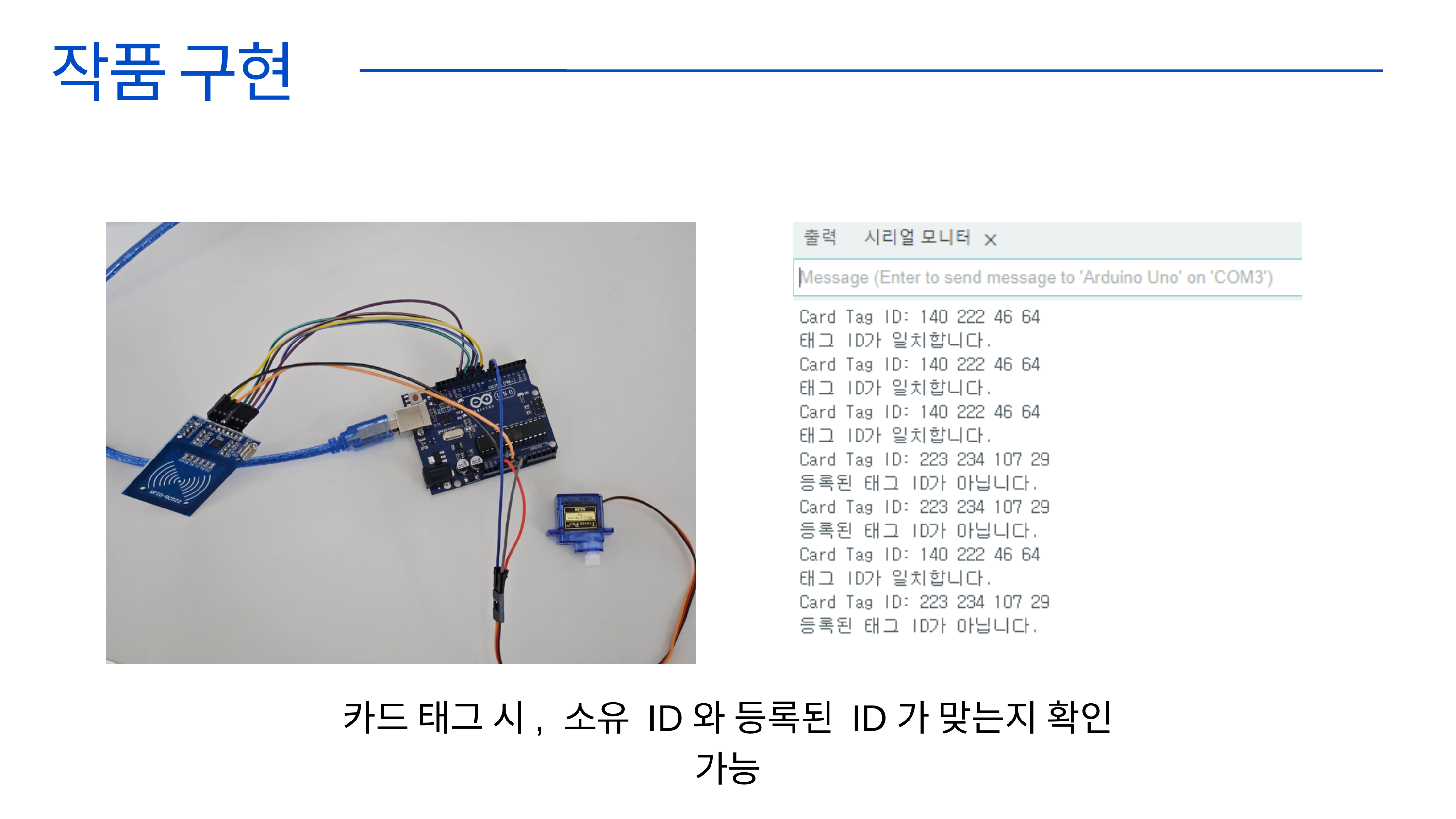

작품 구현

카드 태그 시, 소유 ID와 등록된 ID가 맞는지 확인 가능